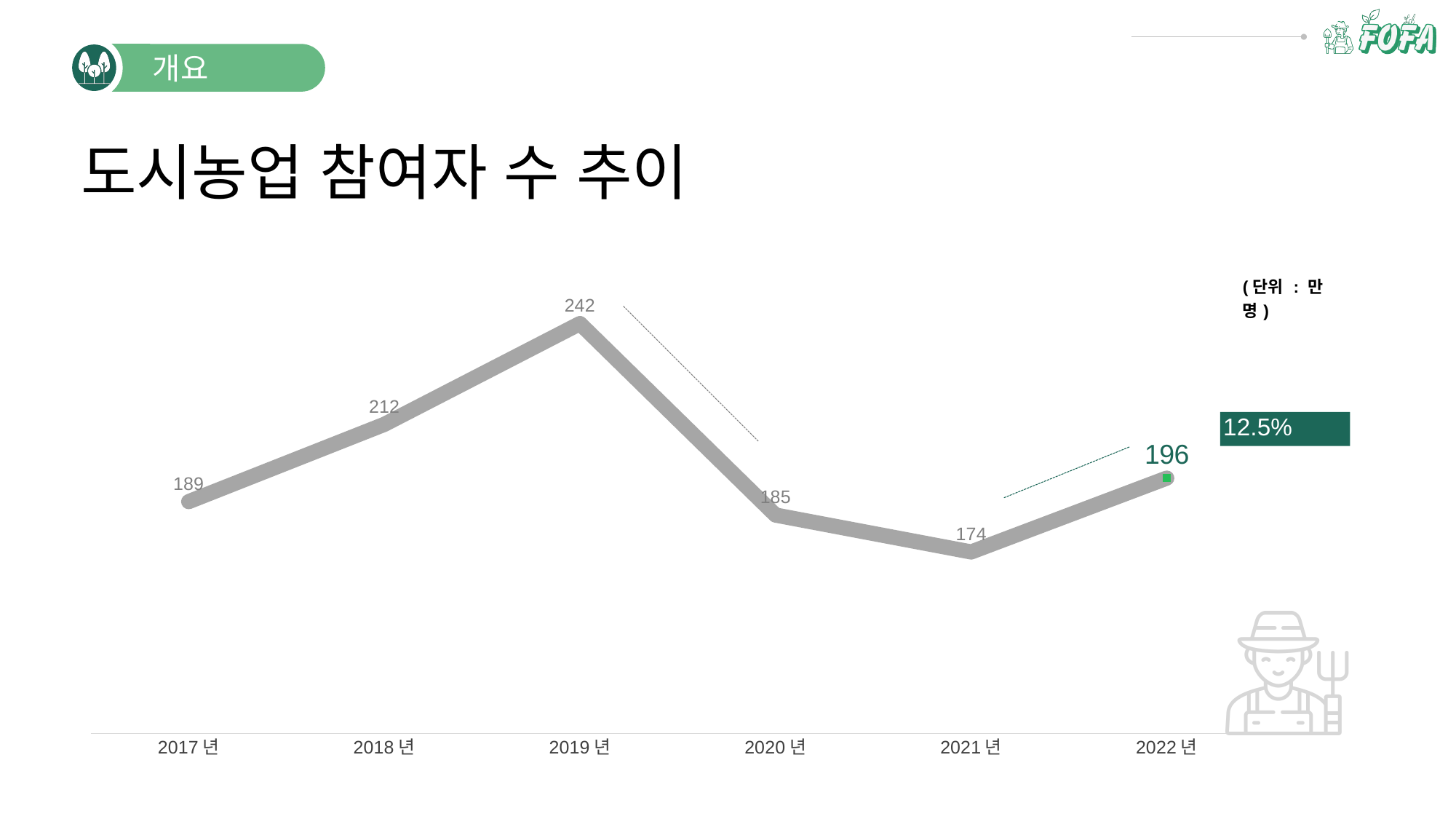

개요
도시농업 참여자 수 추이

### Chart

| Category | 계열 1 |
|---|---|
| 2017년 | 189.0 |
| 2018년 | 212.0 |
| 2019년 | 242.0 |
| 2020년 | 185.0 |
| 2021년 | 174.0 |
| 2022년 | 196.0 |